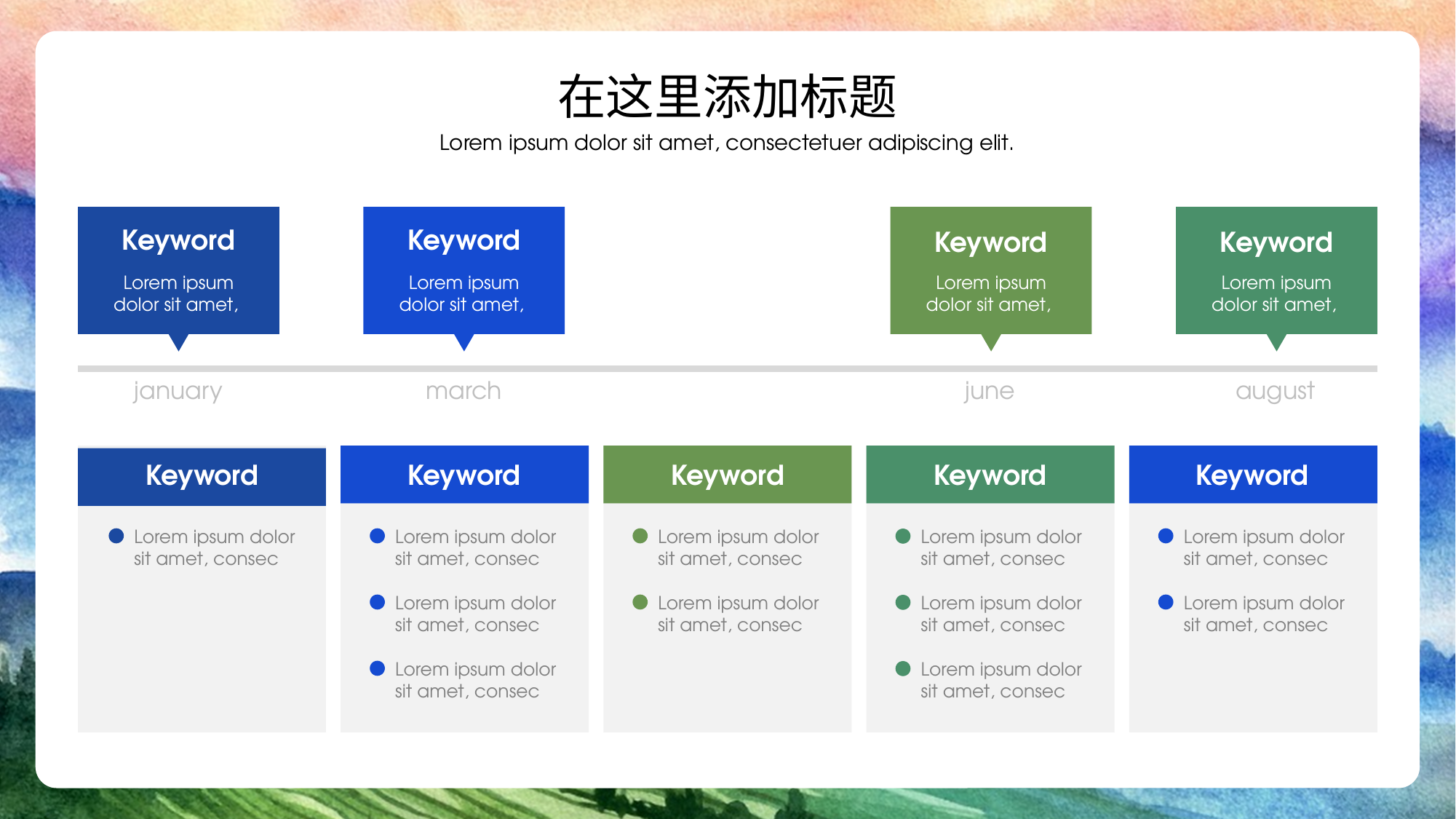

在这里添加标题
Lorem ipsum dolor sit amet, consectetuer adipiscing elit.

Keyword
Keyword
Keyword
Keyword
Lorem ipsum dolor sit amet,
Lorem ipsum dolor sit amet,
Lorem ipsum dolor sit amet,
Lorem ipsum dolor sit amet,

january
march
june
august

Keyword
Keyword
Keyword
Keyword
Keyword
Lorem ipsum dolor sit amet, consec
Lorem ipsum dolor sit amet, consec
Lorem ipsum dolor sit amet, consec
Lorem ipsum dolor sit amet, consec
Lorem ipsum dolor sit amet, consec

Lorem ipsum dolor sit amet, consec
Lorem ipsum dolor sit amet, consec
Lorem ipsum dolor sit amet, consec
Lorem ipsum dolor sit amet, consec

Lorem ipsum dolor sit amet, consec
Lorem ipsum dolor sit amet, consec